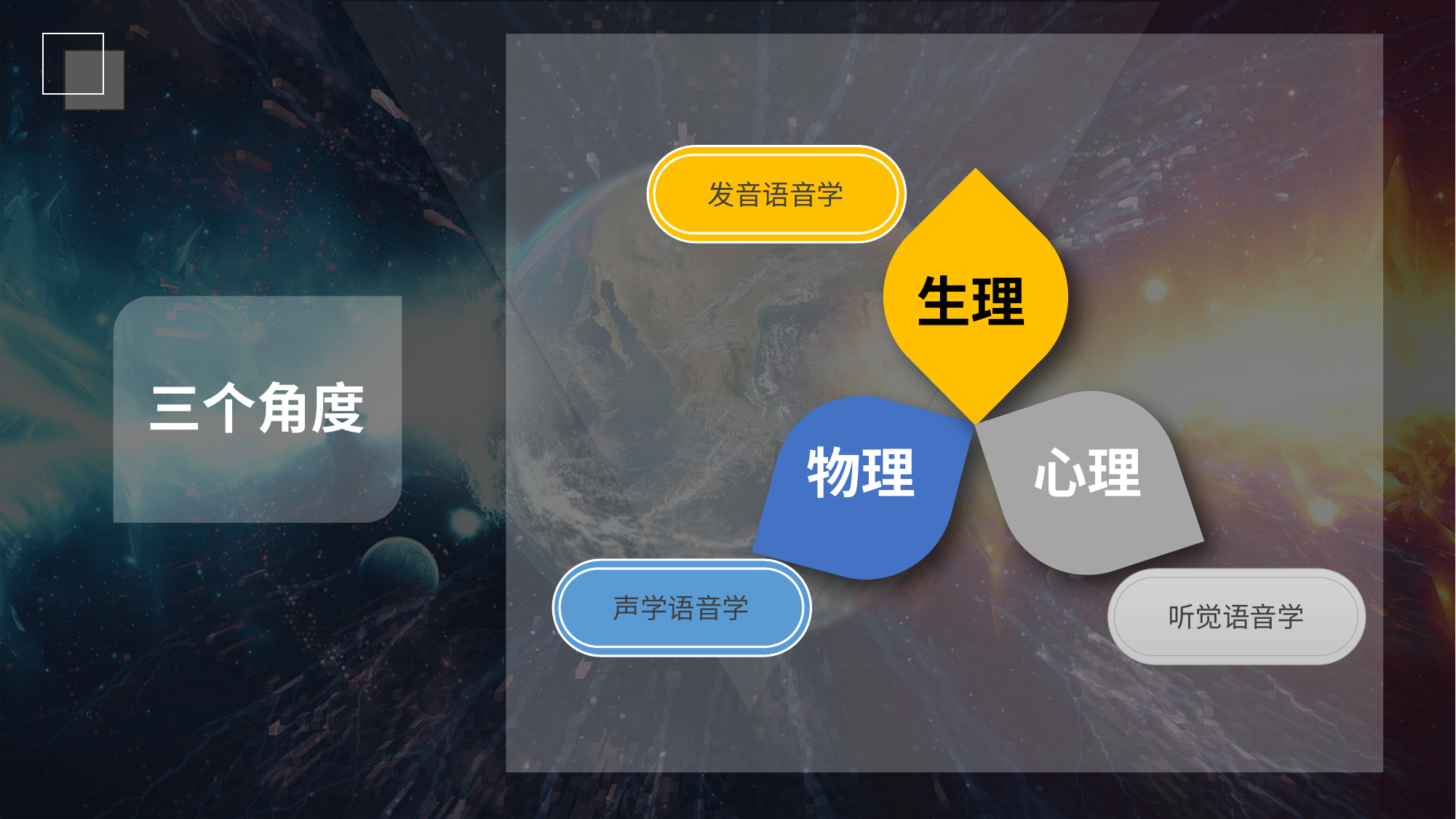

发音语音学

生理

三个角度

物理
心理

声学语音学

听觉语音学